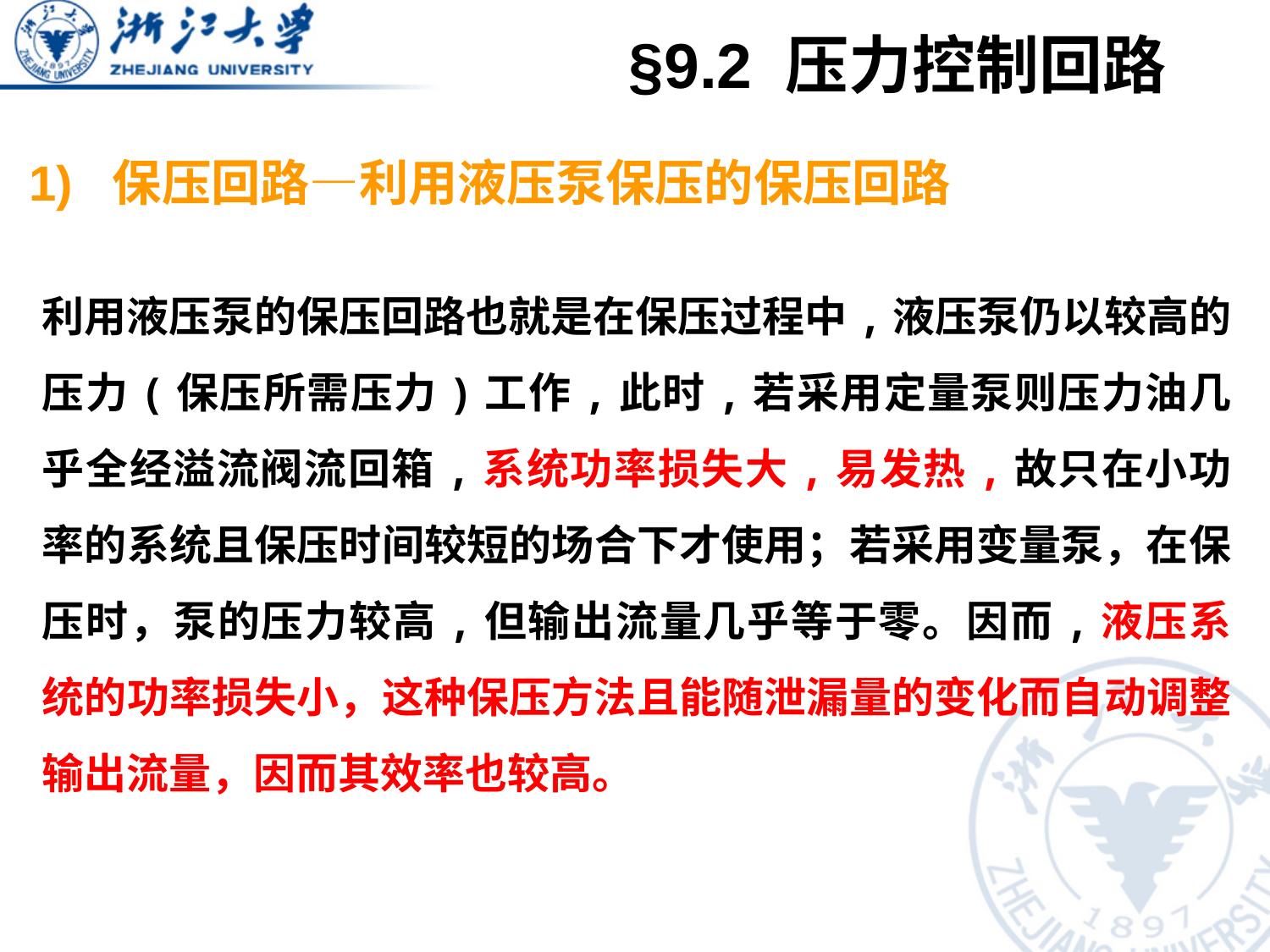

§9.2 压力控制回路
1)  保压回路—利用液压泵保压的保压回路
利用液压泵的保压回路也就是在保压过程中,液压泵仍以较高的压力(保压所需压力)工作,此时,若采用定量泵则压力油几乎全经溢流阀流回箱,系统功率损失大,易发热,故只在小功率的系统且保压时间较短的场合下才使用；若采用变量泵，在保压时，泵的压力较高,但输出流量几乎等于零。因而,液压系统的功率损失小，这种保压方法且能随泄漏量的变化而自动调整输出流量，因而其效率也较高。